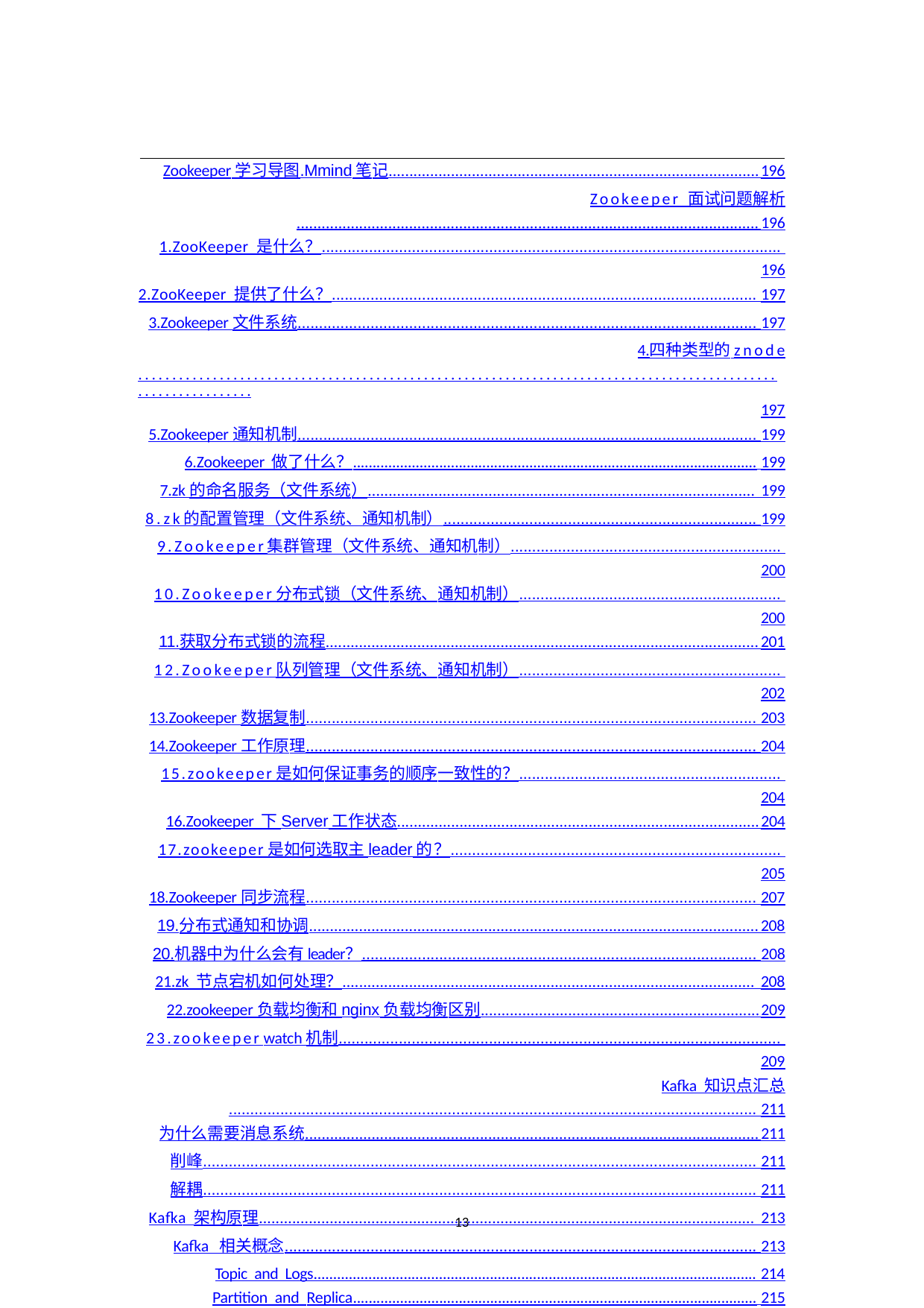

Zookeeper 学习导图.Mmind 笔记.........................................................................................196
Zookeeper  面试问题解析...............................................................................................................196
1.ZooKeeper  是什么？........................................................................................................... 196
2.ZooKeeper  提供了什么？................................................................................................... 197
3.Zookeeper 文件系统........................................................................................................... 197
4.四种类型的 znode...............................................................................................................197
5.Zookeeper 通知机制........................................................................................................... 199
6.Zookeeper  做了什么？....................................................................................................... 199
7.zk 的命名服务（文件系统）............................................................................................. 199
8.zk 的配置管理（文件系统、通知机制）......................................................................... 199
9.Zookeeper 集群管理（文件系统、通知机制）............................................................... 200
10.Zookeeper 分布式锁（文件系统、通知机制）............................................................. 200
11.获取分布式锁的流程........................................................................................................201
12.Zookeeper 队列管理（文件系统、通知机制）............................................................. 202
13.Zookeeper 数据复制......................................................................................................... 203
14.Zookeeper 工作原理......................................................................................................... 204
15.zookeeper 是如何保证事务的顺序一致性的？............................................................. 204
16.Zookeeper  下 Server 工作状态.......................................................................................204
17.zookeeper 是如何选取主 leader 的？............................................................................. 205
18.Zookeeper 同步流程......................................................................................................... 207
19.分布式通知和协调............................................................................................................208
20.机器中为什么会有 leader？............................................................................................ 208
21.zk  节点宕机如何处理？................................................................................................... 208
22.zookeeper 负载均衡和 nginx 负载均衡区别...................................................................209
23.zookeeper watch 机制....................................................................................................... 209
Kafka  知识点汇总........................................................................................................................... 211
为什么需要消息系统.............................................................................................................211
削峰................................................................................................................................. 211
解耦................................................................................................................................. 211
Kafka  架构原理....................................................................................................................... 213
Kafka   相关概念.............................................................................................................. 213
Topic  and  Logs................................................................................................................. 214
Partition  and  Replica....................................................................................................... 215
Leader    选举....................................................................................................................216
Replica   同步................................................................................................................... 217
Producer   如何发送消息........................................................................................................ 217
Consumer   如何消费消息...................................................................................................... 218
Offset   如何保存..................................................................................................................... 221
消息系统可能遇到哪些问题.................................................................................................221
RabbitMQ  知识点汇总................................................................................................................... 223
RabbitMQ  面试问题解析............................................................................................................... 223

1、什么是  rabbitmq............................................................................................................223

13